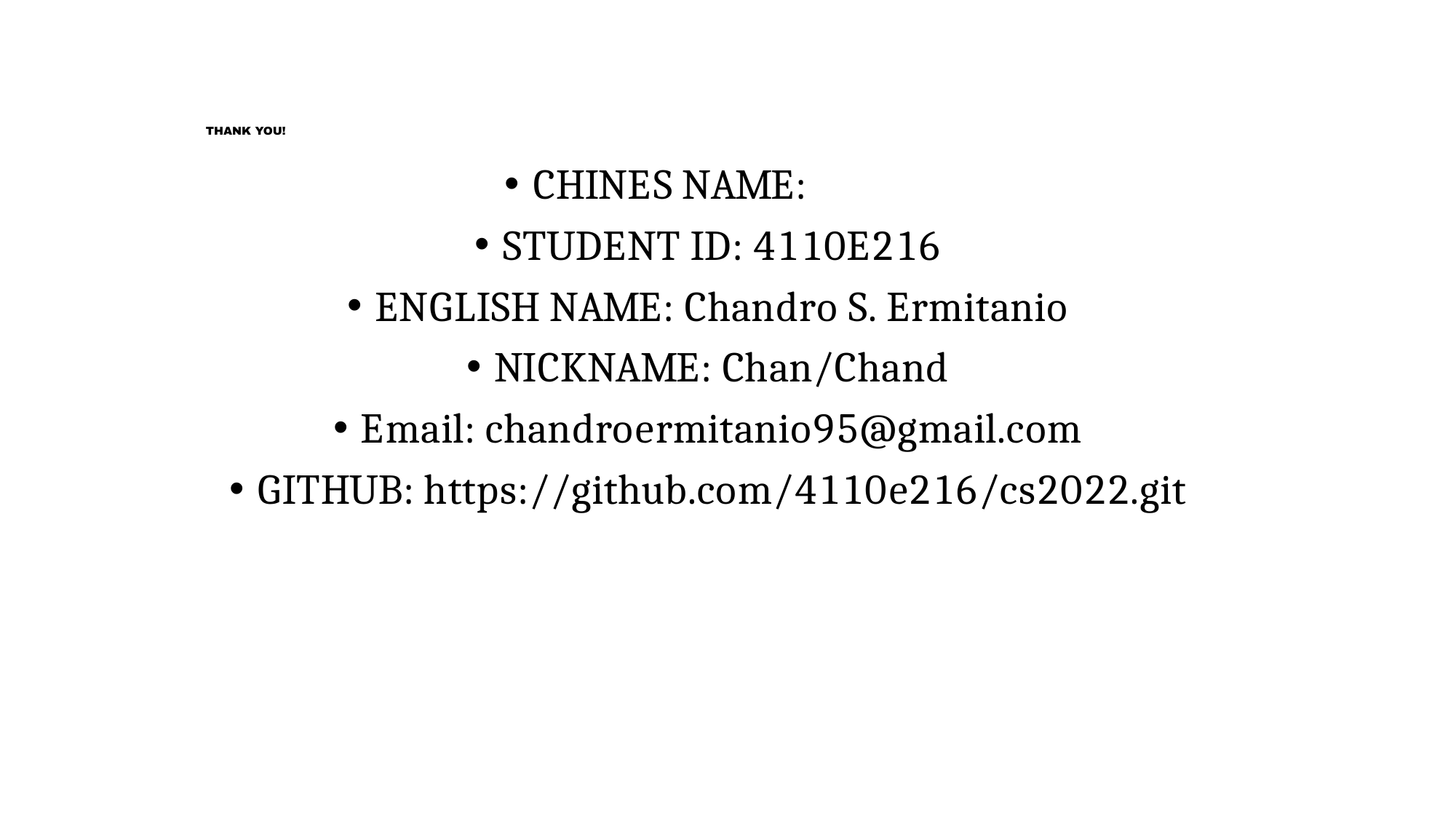

# THANK YOU!
CHINES NAME: 錢德
STUDENT ID: 4110E216
ENGLISH NAME: Chandro S. Ermitanio
NICKNAME: Chan/Chand
Email: chandroermitanio95@gmail.com
GITHUB: https://github.com/4110e216/cs2022.git